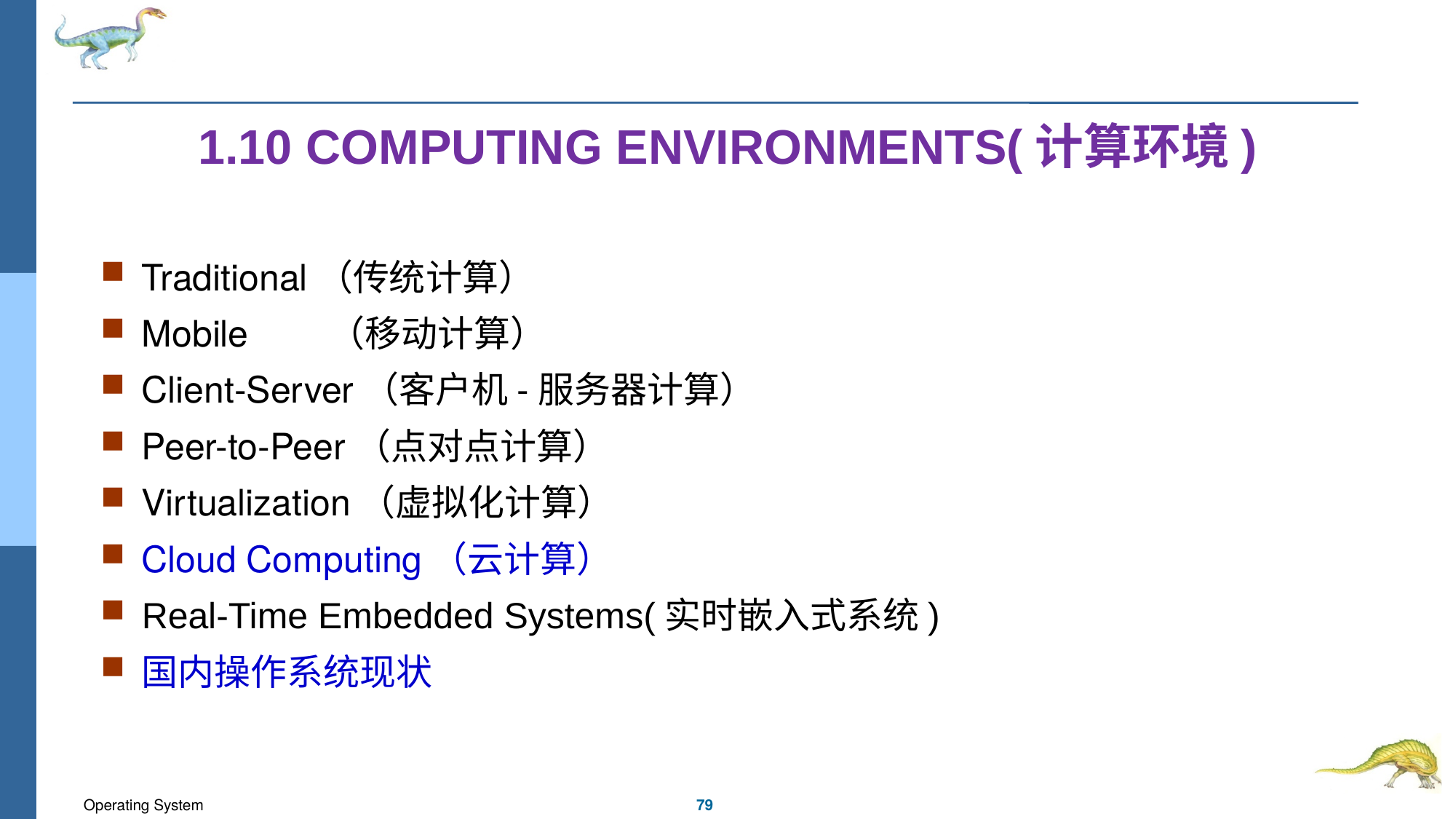

# 1.10 Computing Environments(计算环境)
Traditional（传统计算）
Mobile       （移动计算）
Client-Server（客户机-服务器计算）
Peer-to-Peer（点对点计算）
Virtualization（虚拟化计算）
Cloud Computing（云计算）
Real-Time Embedded Systems(实时嵌入式系统)
国内操作系统现状